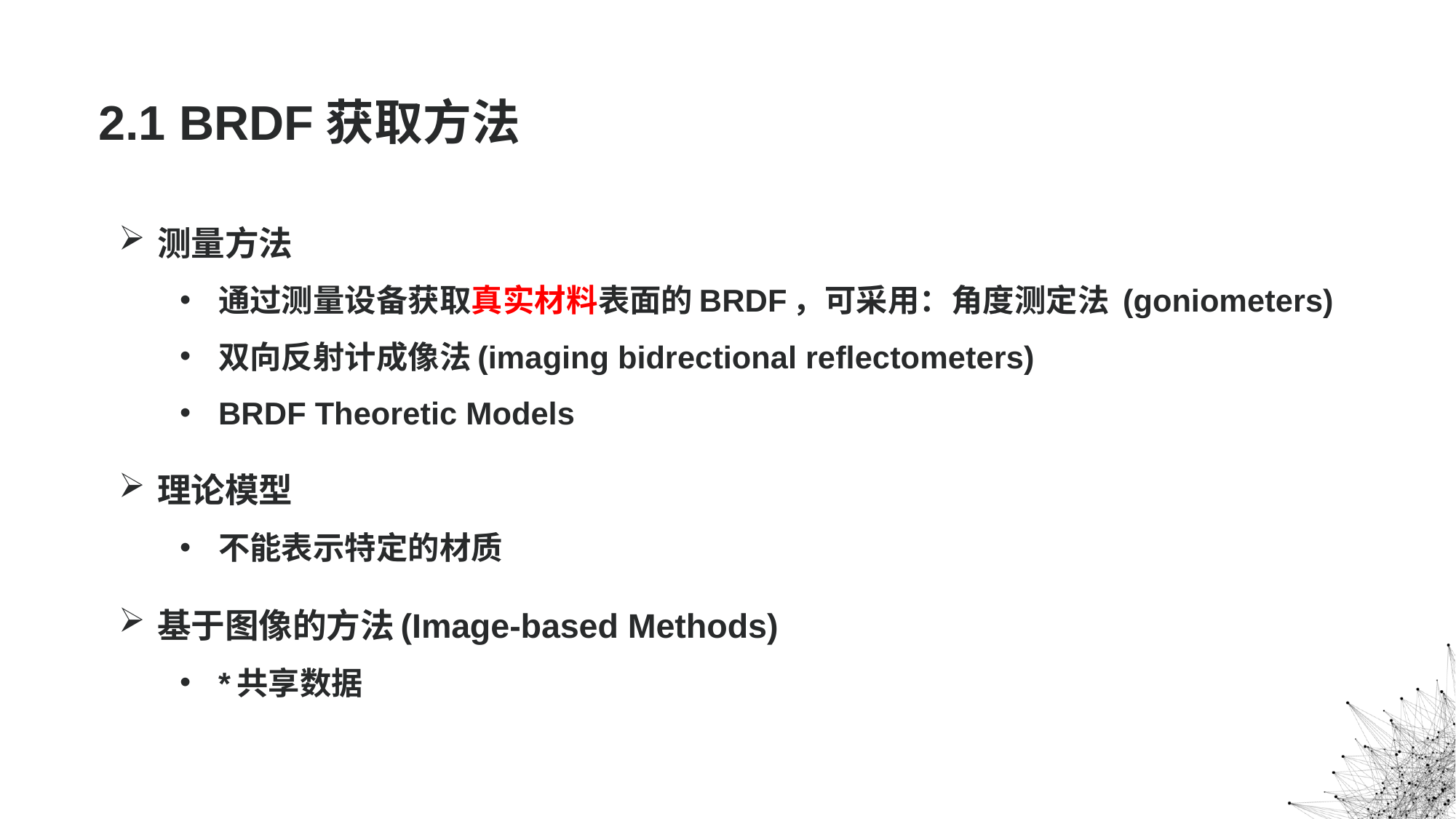

# 2.1 BRDF获取方法
测量方法
通过测量设备获取真实材料表面的BRDF，可采用：角度测定法 (goniometers)
双向反射计成像法(imaging bidrectional reflectometers)
BRDF Theoretic Models
理论模型
不能表示特定的材质
基于图像的方法(Image-based Methods)
*共享数据